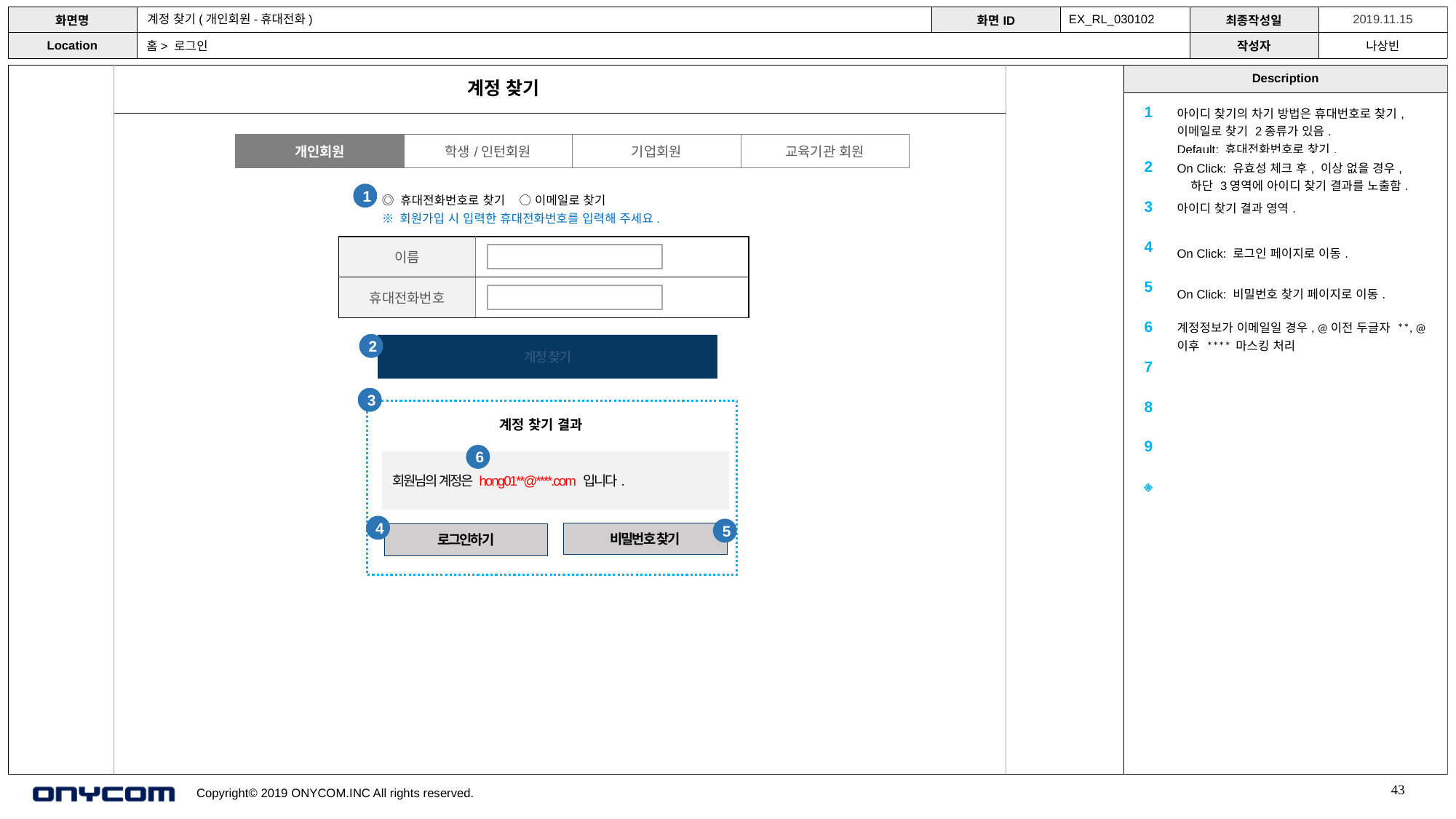

계정 찾기(개인회원-휴대전화)
EX_RL_030102
홈> 로그인
계정 찾기
| 1 | 아이디 찾기의 차기 방법은 휴대번호로 찾기, 이메일로 찾기 2종류가 있음. Default: 휴대전화번호로 찾기. |
| --- | --- |
| 2 | On Click: 유효성 체크 후, 이상 없을 경우, 하단 3영역에 아이디 찾기 결과를 노출함. |
| 3 | 아이디 찾기 결과 영역. |
| 4 | On Click: 로그인 페이지로 이동. |
| 5 | On Click: 비밀번호 찾기 페이지로 이동. |
| 6 | 계정정보가 이메일일 경우, @이전 두글자 \*\*, @이후 \*\*\*\* 마스킹 처리 |
| 7 |  |
| 8 |  |
| 9 |  |
| ※ |  |
| 개인회원 | 학생/인턴회원 | 기업회원 | 교육기관 회원 |
| --- | --- | --- | --- |
1
◎ 휴대전화번호로 찾기    ○ 이메일로 찾기
※ 회원가입 시 입력한 휴대전화번호를 입력해 주세요.
| 이름 |  |
| --- | --- |
| 휴대전화번호 |  |

2
계정 찾기
3

계정 찾기 결과
6
회원님의 계정은 hong01**@****.com 입니다.
4
5
비밀번호 찾기
로그인하기
43